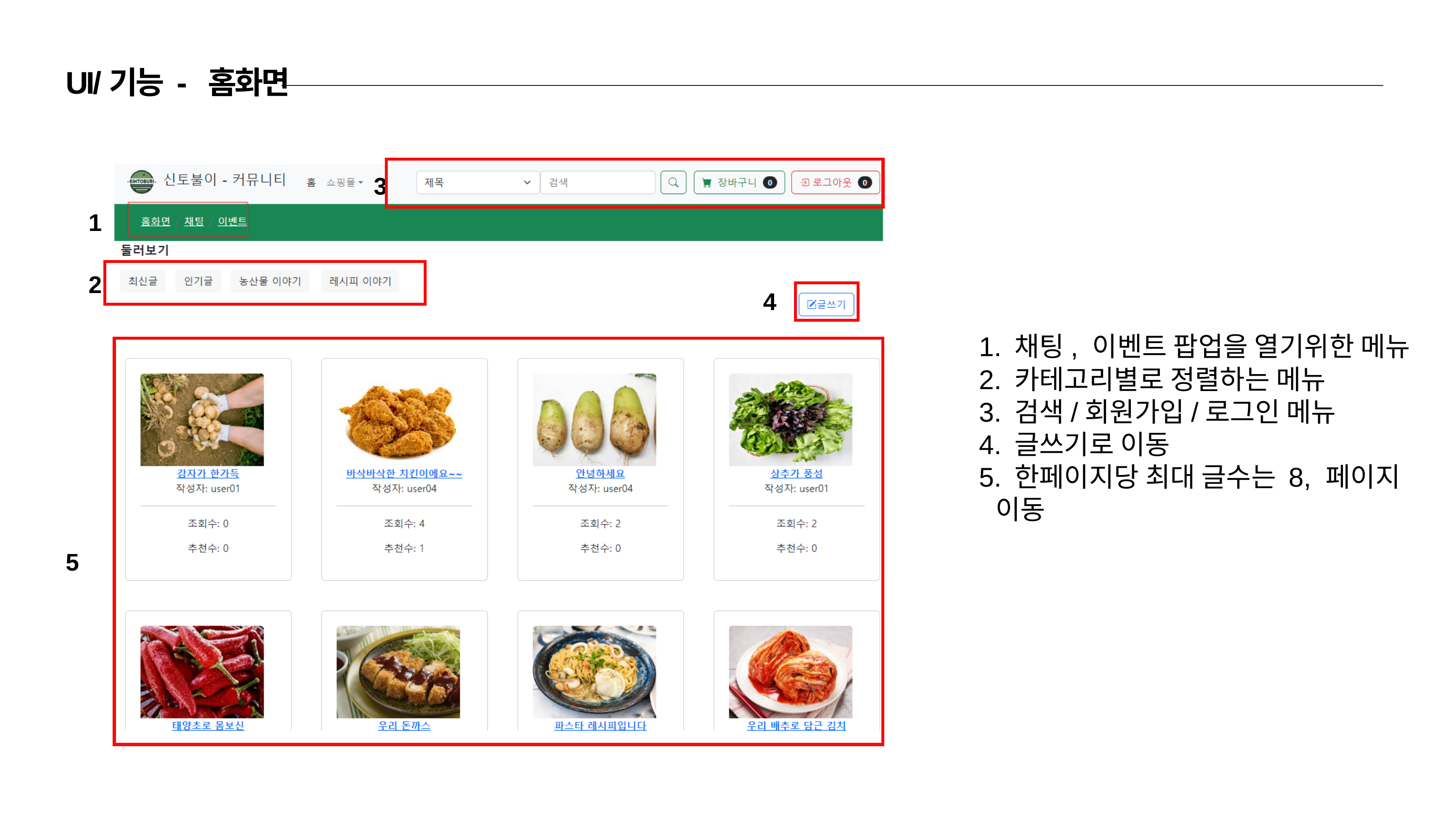

UI/기능 -  홈화면

3

1

2

4
 채팅, 이벤트 팝업을 열기위한 메뉴
 카테고리별로 정렬하는 메뉴
 검색/회원가입/로그인 메뉴
 글쓰기로 이동
 한페이지당 최대 글수는 8, 페이지 이동

5